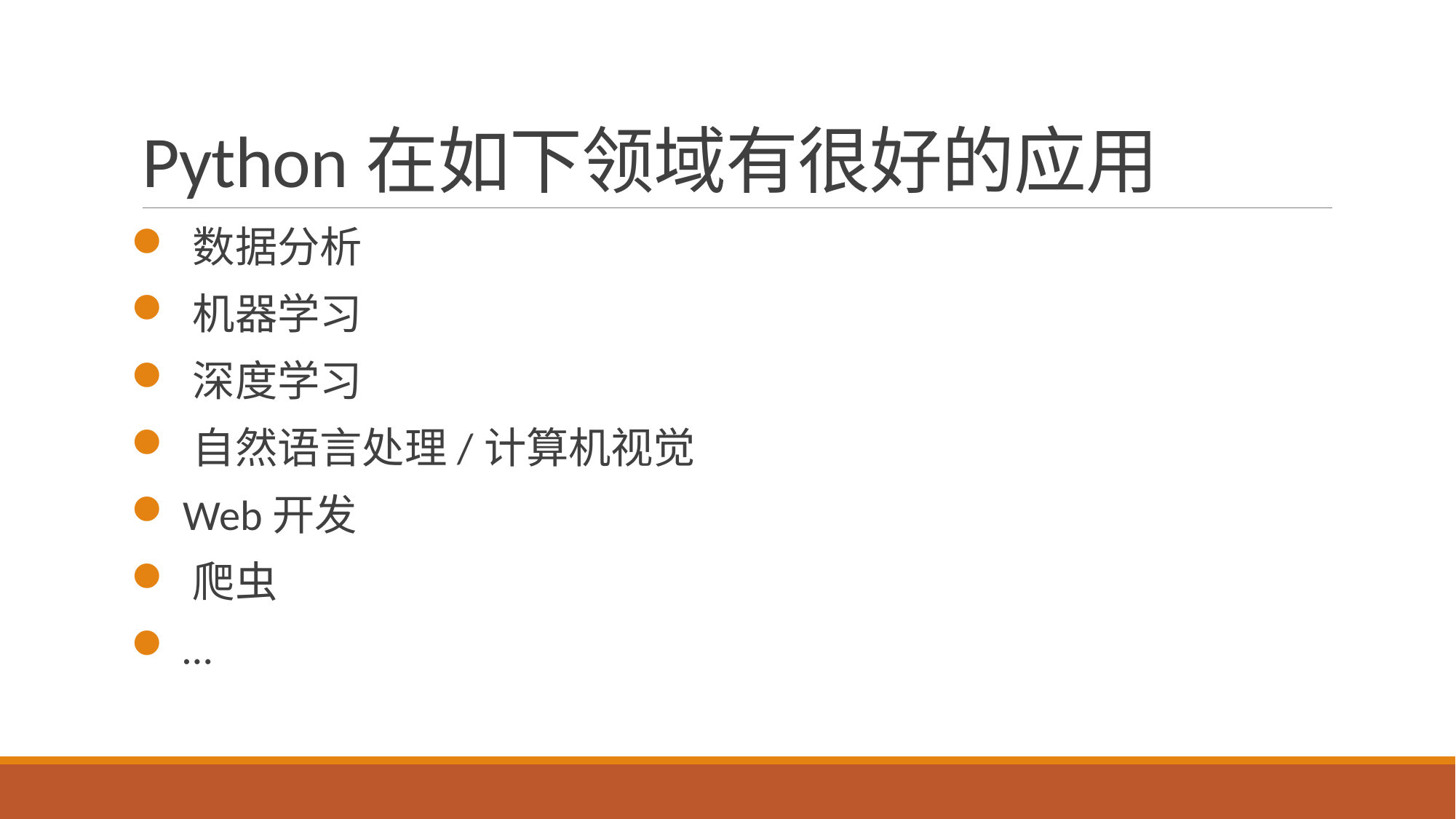

# Python在如下领域有很好的应用
 数据分析
 机器学习
 深度学习
 自然语言处理/计算机视觉
 Web开发
 爬虫
 …